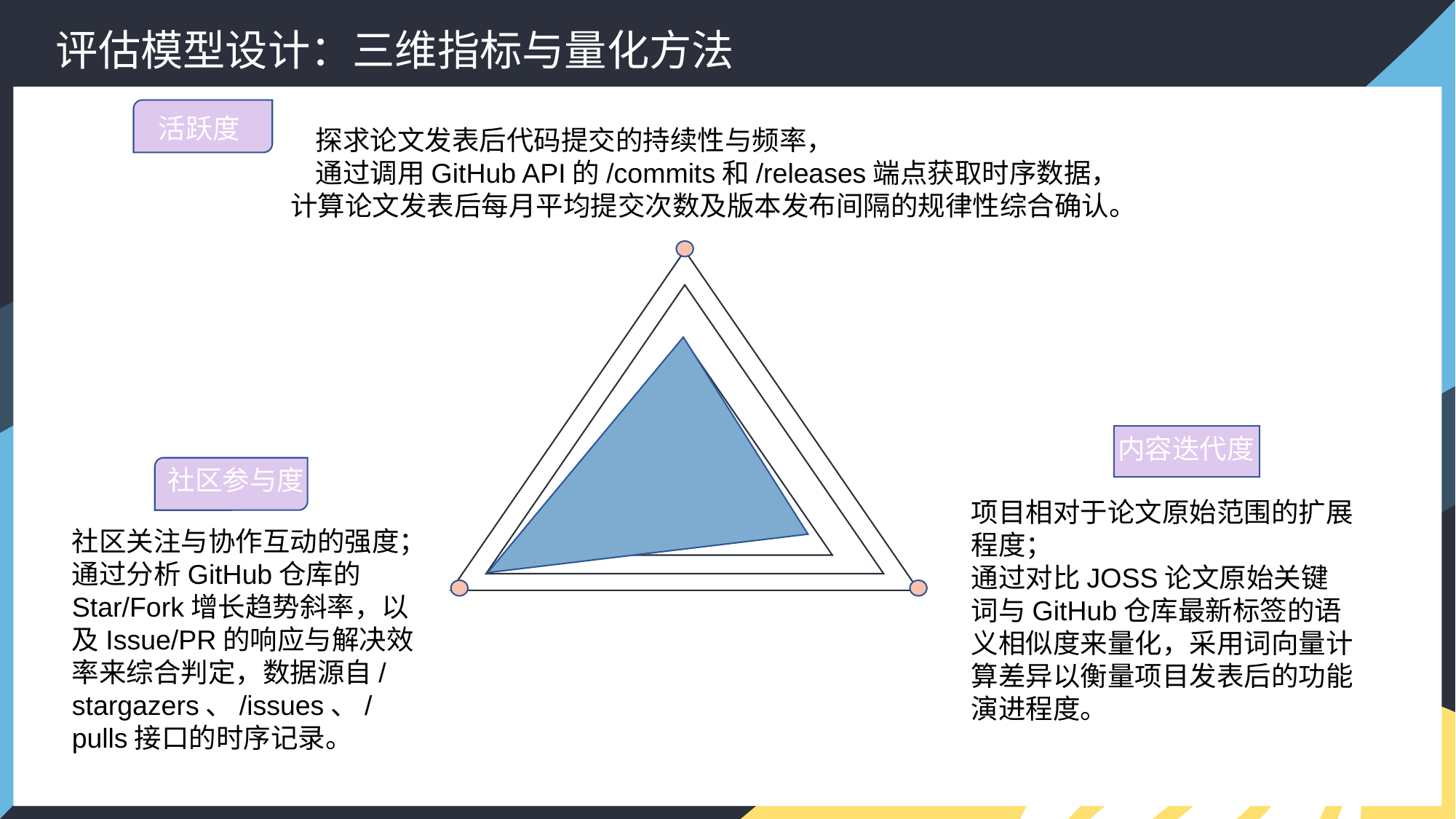

评估模型设计：三维指标与量化方法

活跃度
   探求论文发表后代码提交的持续性与频率，
   通过调用GitHub API的/commits和/releases端点获取时序数据， 计算论文发表后每月平均提交次数及版本发布间隔的规律性综合确认。

内容迭代度

社区参与度
项目相对于论文原始范围的扩展程度；
通过对比JOSS论文原始关键词与GitHub仓库最新标签的语义相似度来量化，采用词向量计算差异以衡量项目发表后的功能演进程度。
社区关注与协作互动的强度；
通过分析GitHub仓库的Star/Fork增长趋势斜率，以及Issue/PR的响应与解决效率来综合判定，数据源自/stargazers、/issues、/pulls接口的时序记录。